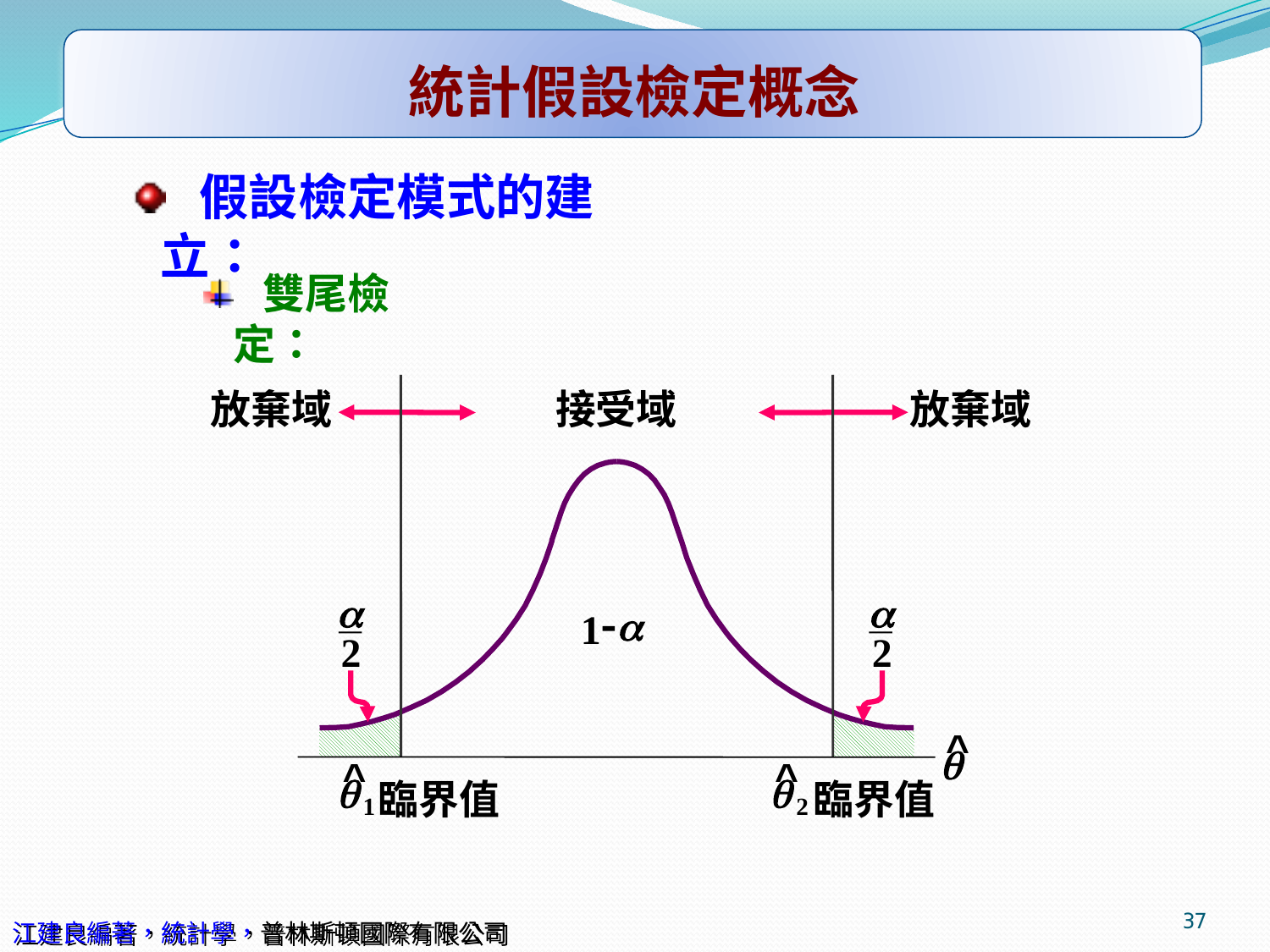

# 統計假設檢定概念
  假設檢定模式的建立：
  雙尾檢定：

放棄域
接受域
放棄域
^
θ
^
^

θ
θ
臨界值
臨界值
1
2
−
α
1

α
2

α
2

37
江建良編著，統計學，普林斯頓國際有限公司